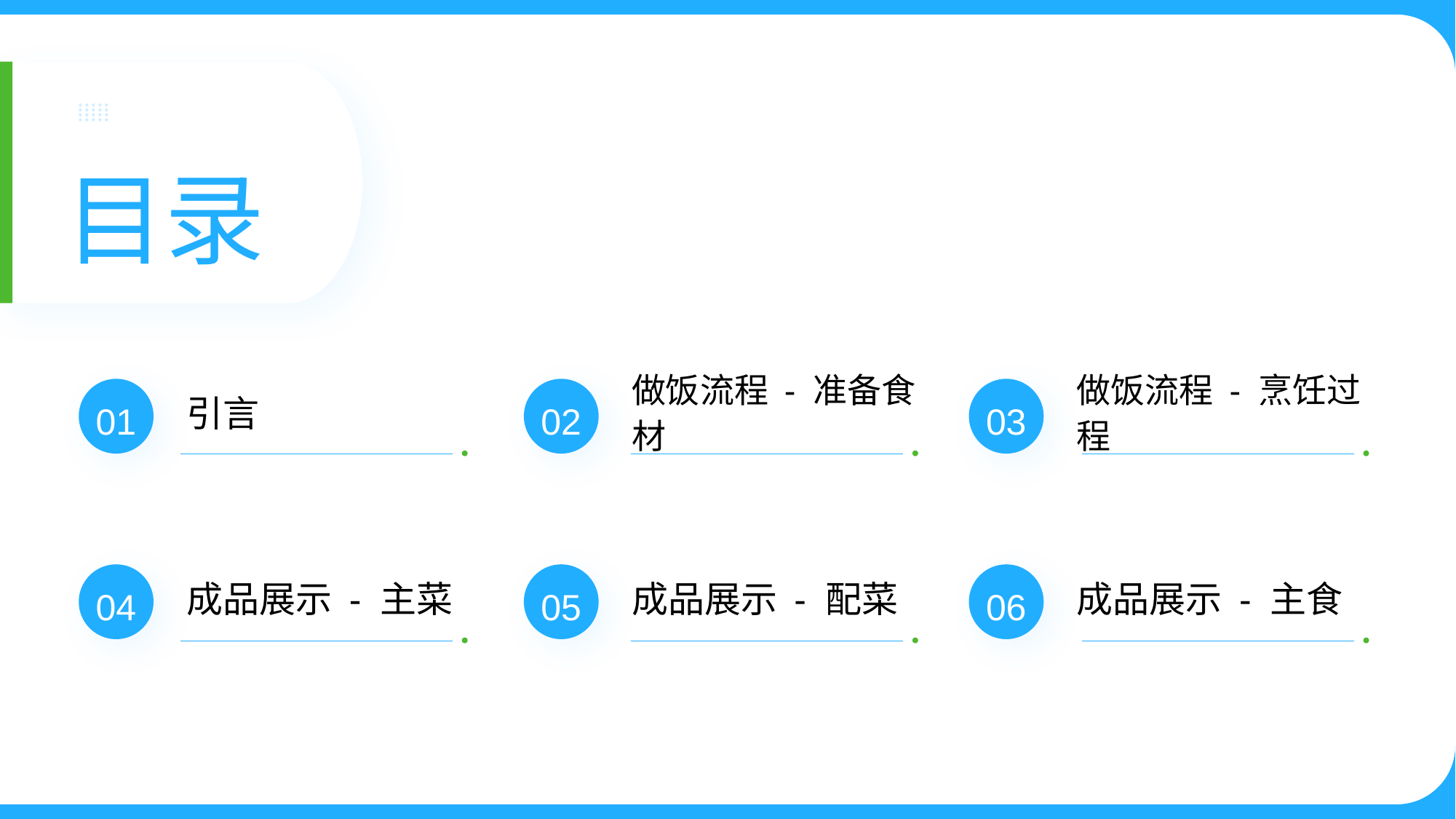

目录
引言
做饭流程 - 准备食材
做饭流程 - 烹饪过程

01

02

03

成品展示 - 主菜
成品展示 - 配菜
成品展示 - 主食

04

05

06